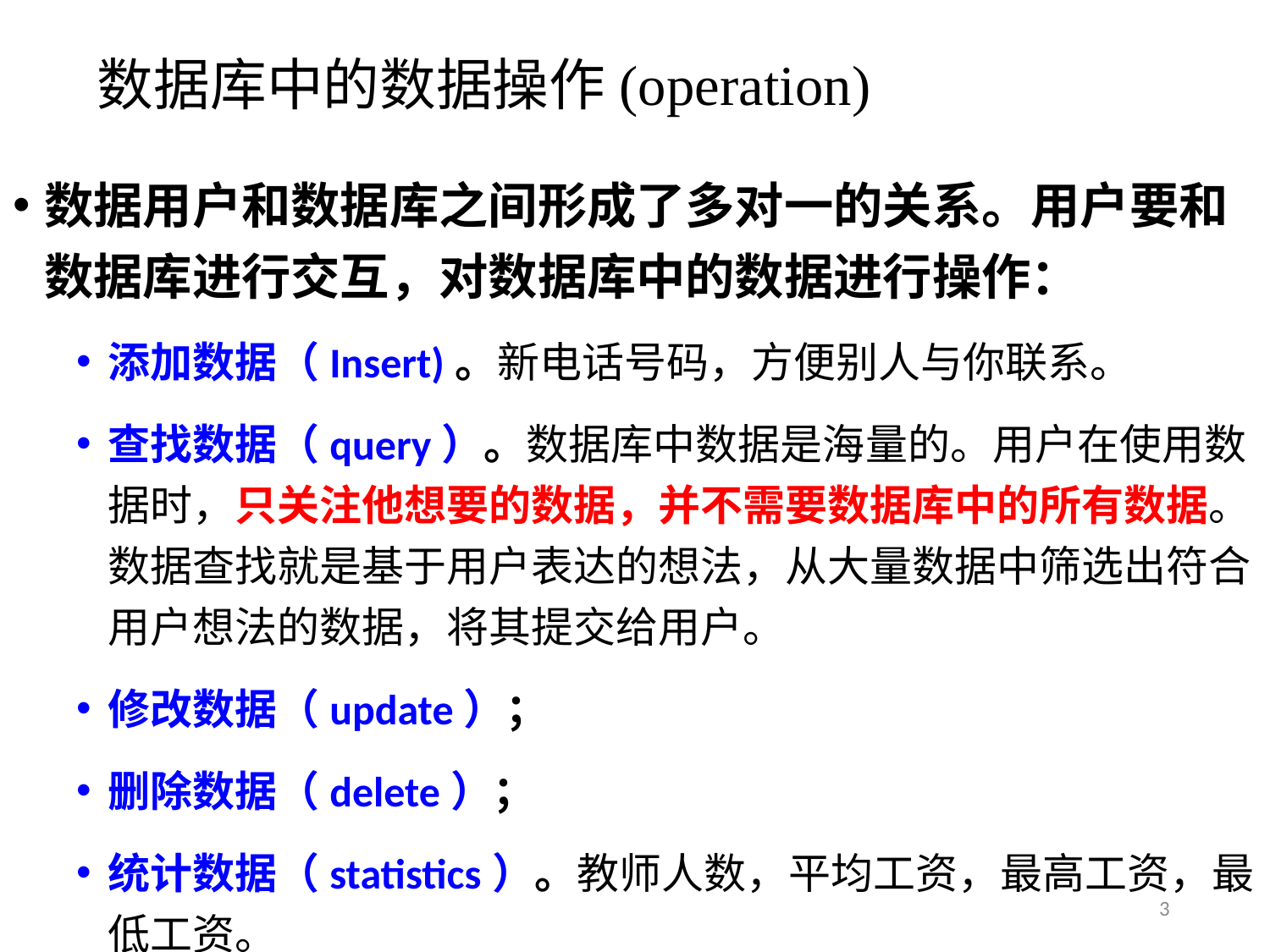

# 数据库中的数据操作(operation)
数据用户和数据库之间形成了多对一的关系。用户要和数据库进行交互，对数据库中的数据进行操作：
添加数据（Insert)。新电话号码，方便别人与你联系。
查找数据（query）。数据库中数据是海量的。用户在使用数据时，只关注他想要的数据，并不需要数据库中的所有数据。数据查找就是基于用户表达的想法，从大量数据中筛选出符合用户想法的数据，将其提交给用户。
修改数据（update）；
删除数据（delete）；
统计数据（statistics）。教师人数，平均工资，最高工资，最低工资。
3